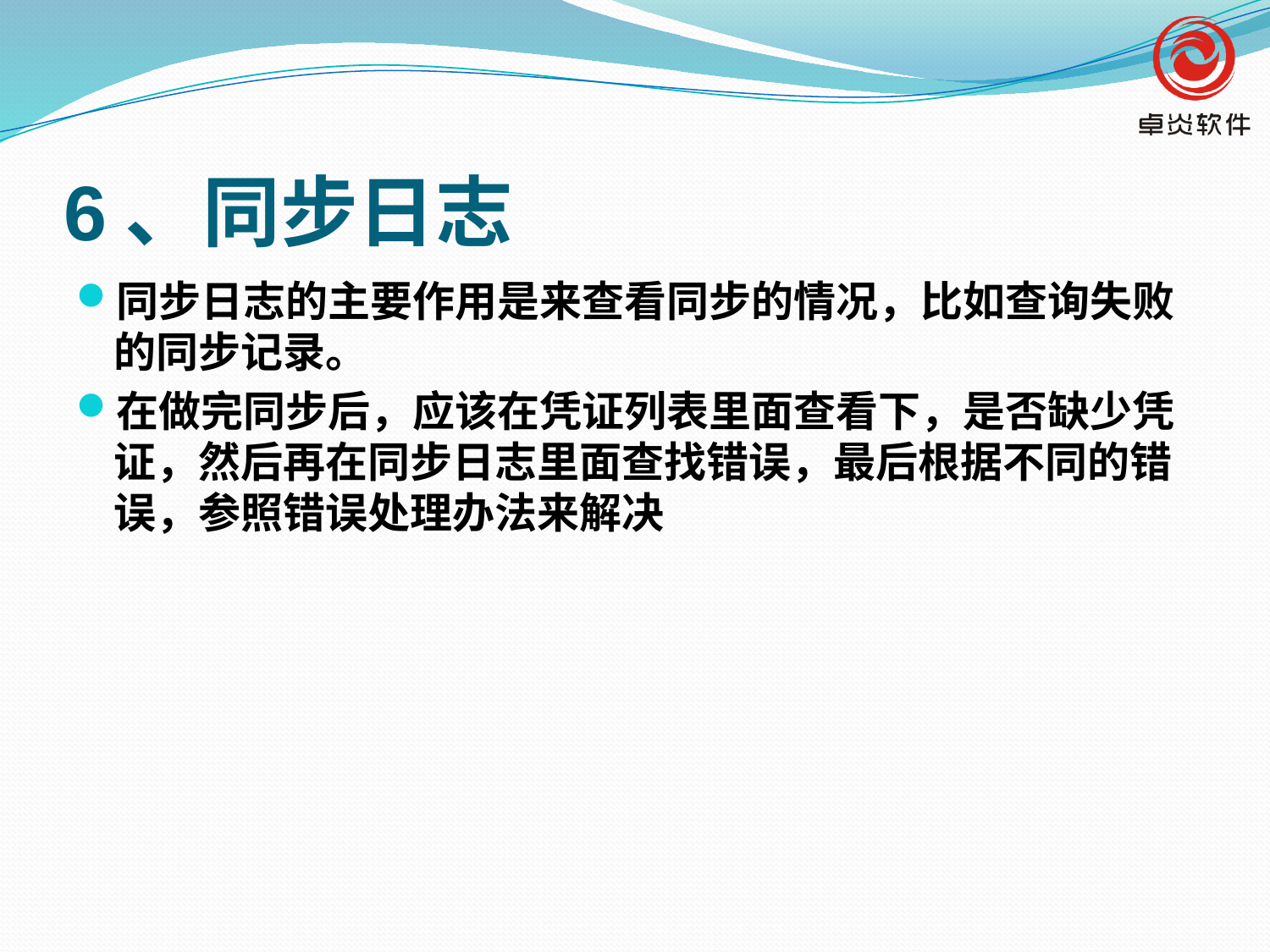

# 6、同步日志
同步日志的主要作用是来查看同步的情况，比如查询失败的同步记录。
在做完同步后，应该在凭证列表里面查看下，是否缺少凭证，然后再在同步日志里面查找错误，最后根据不同的错误，参照错误处理办法来解决